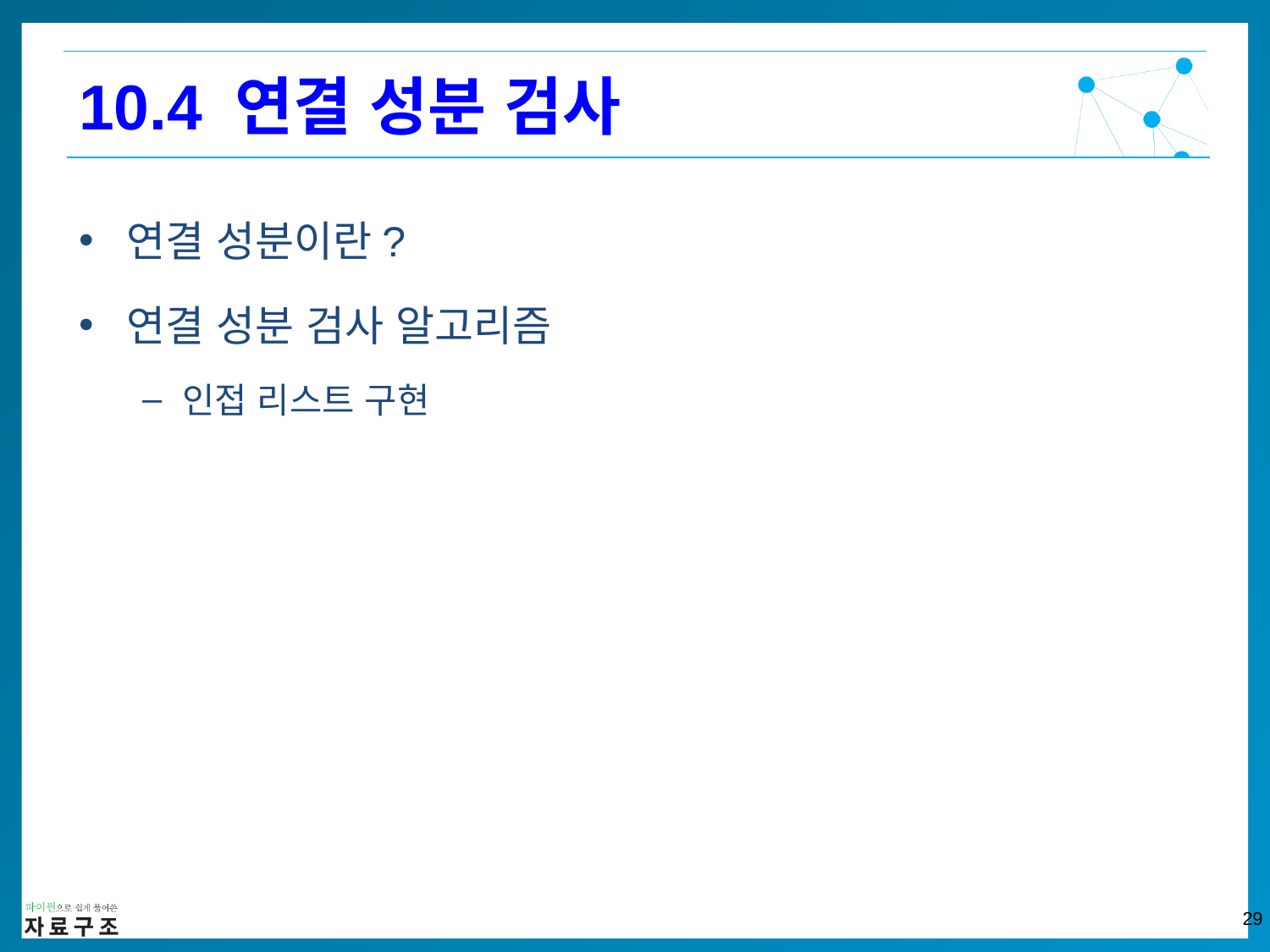

10.4 연결 성분 검사
연결 성분이란?
연결 성분 검사 알고리즘
인접 리스트 구현